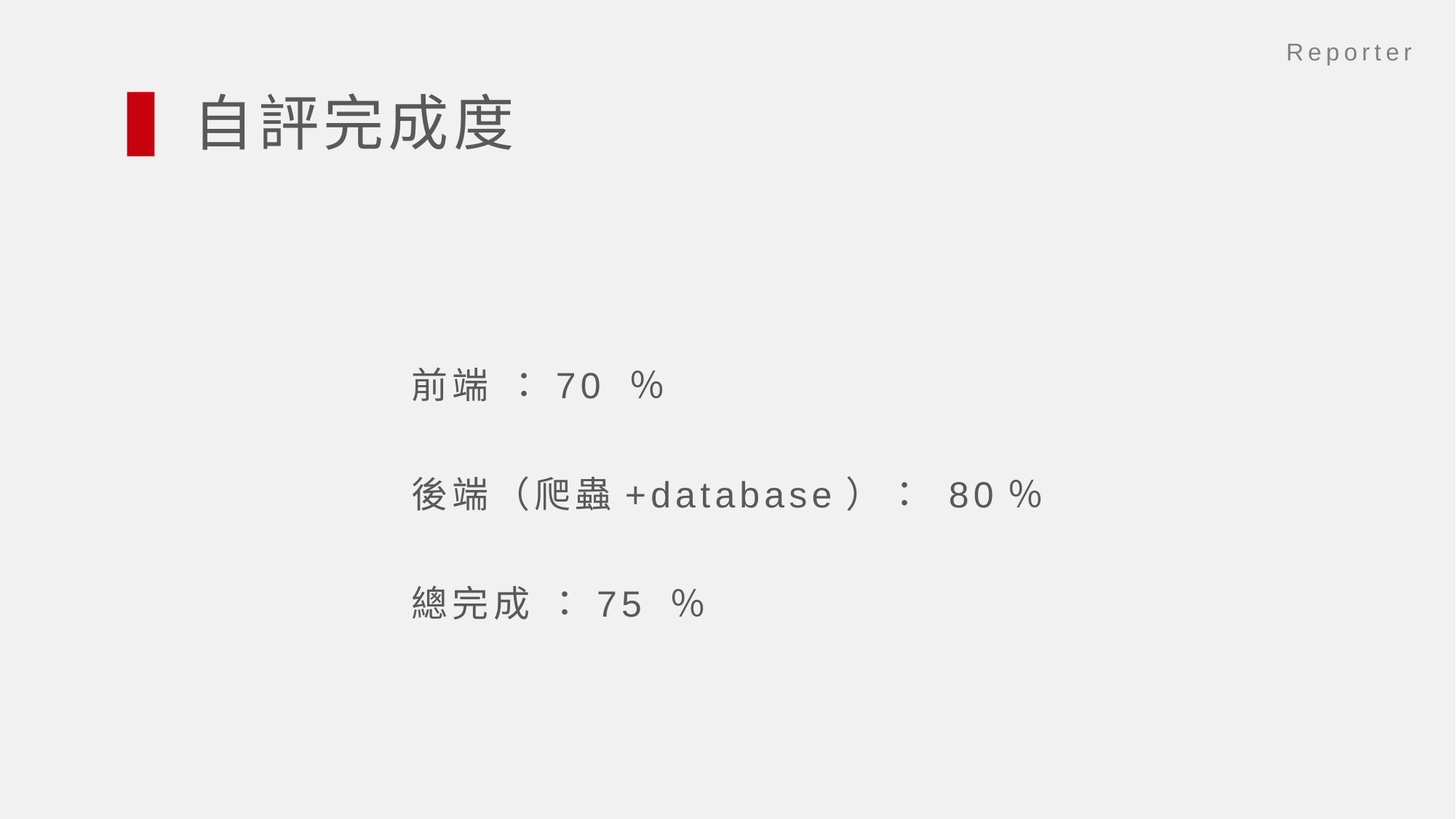

Reporter
自評完成度

前端 ：70 ％
後端（爬蟲+database）： 80％
總完成 ：75 ％